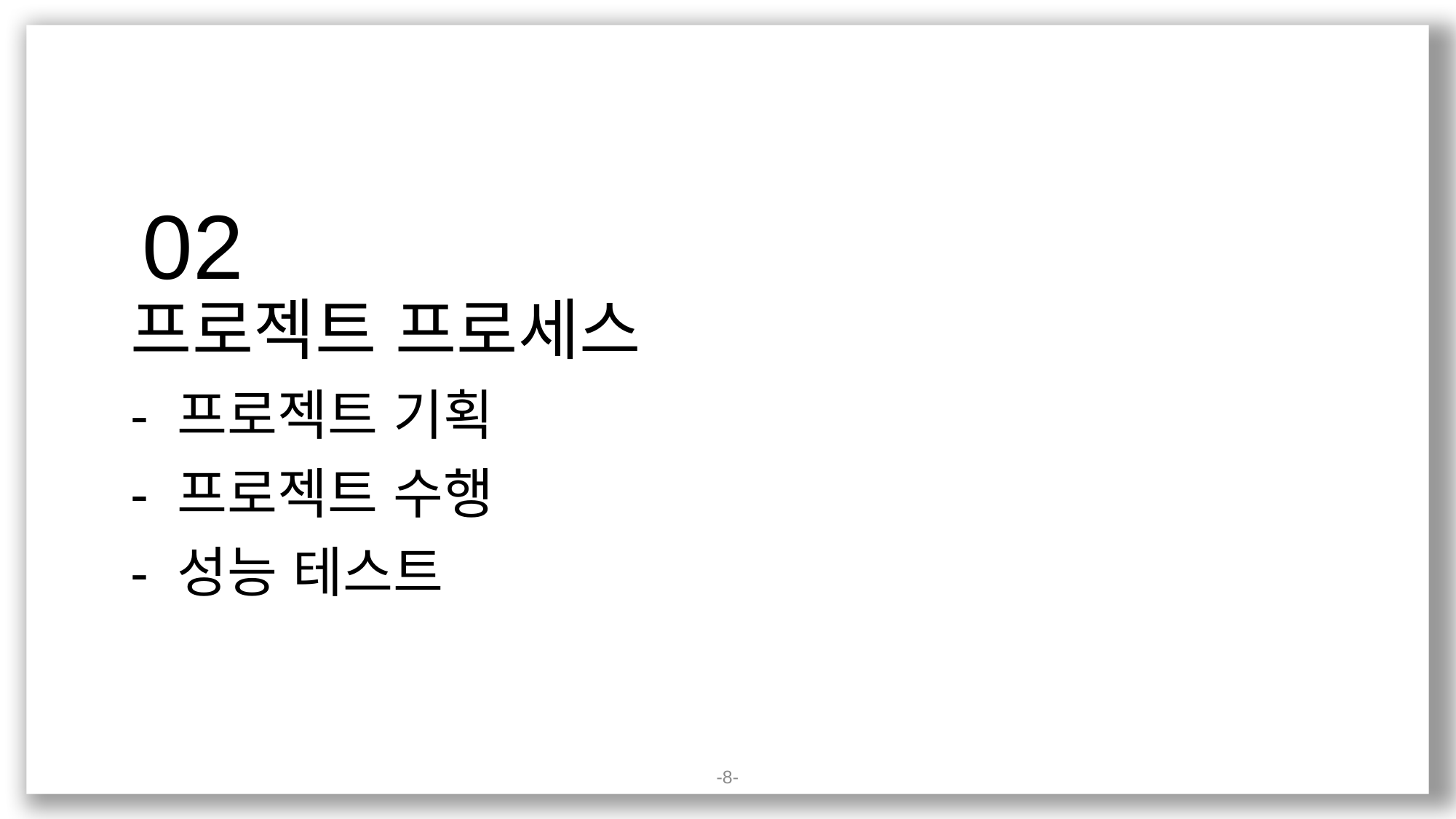

02
프로젝트 프로세스
- 프로젝트 기획
- 프로젝트 수행
- 성능 테스트
8